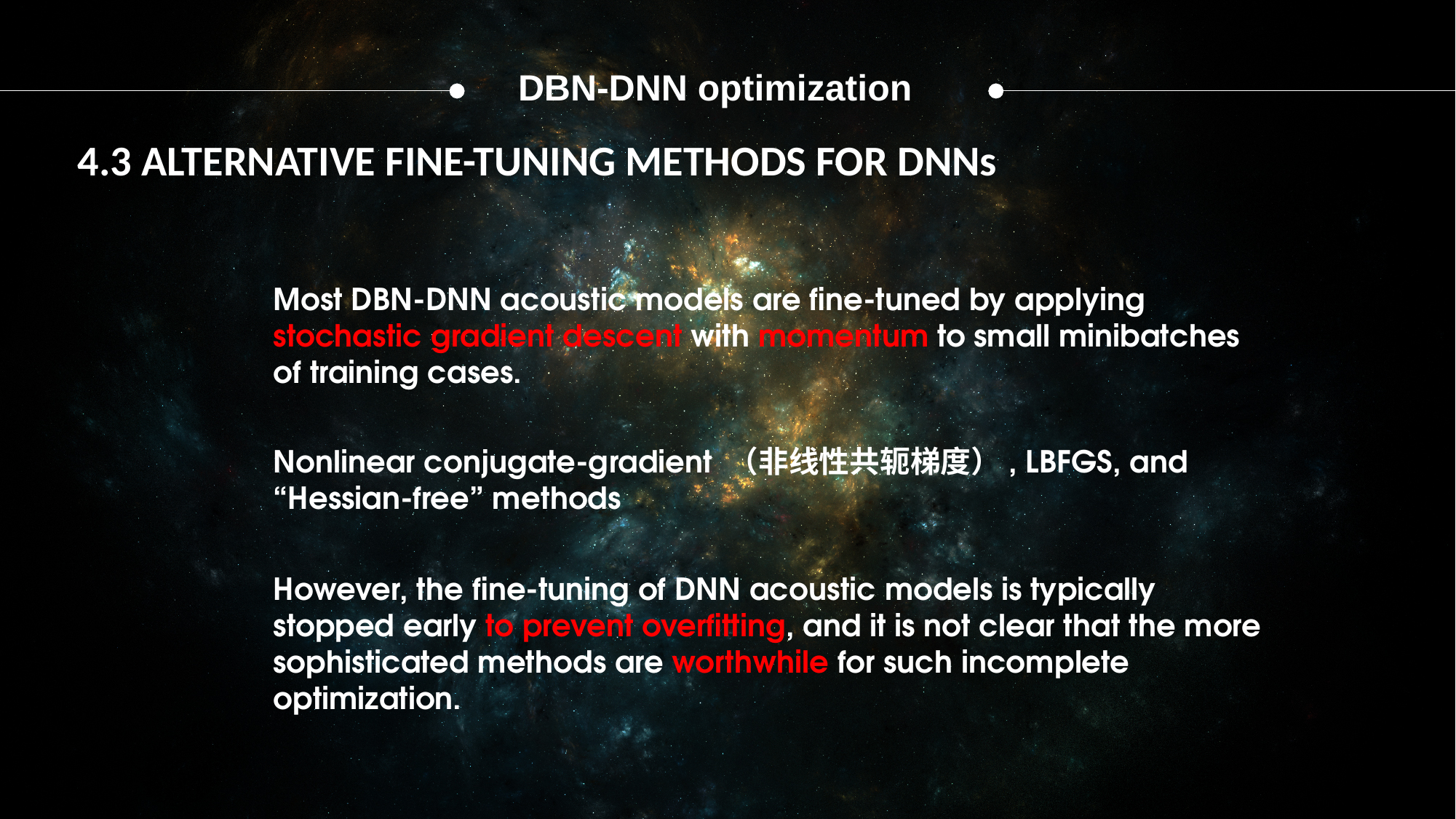

DBN-DNN optimization
4.3 ALTERNATIVE FINE-TUNING METHODS FOR DNNs
Most DBN-DNN acoustic models are fine-tuned by applying
stochastic gradient descent with momentum to small minibatches
of training cases.
Nonlinear conjugate-gradient （非线性共轭梯度）, LBFGS, and “Hessian-free” methods
However, the fine-tuning of DNN acoustic models is typically stopped early to prevent overfitting, and it is not clear that the more sophisticated methods are worthwhile for such incomplete optimization.